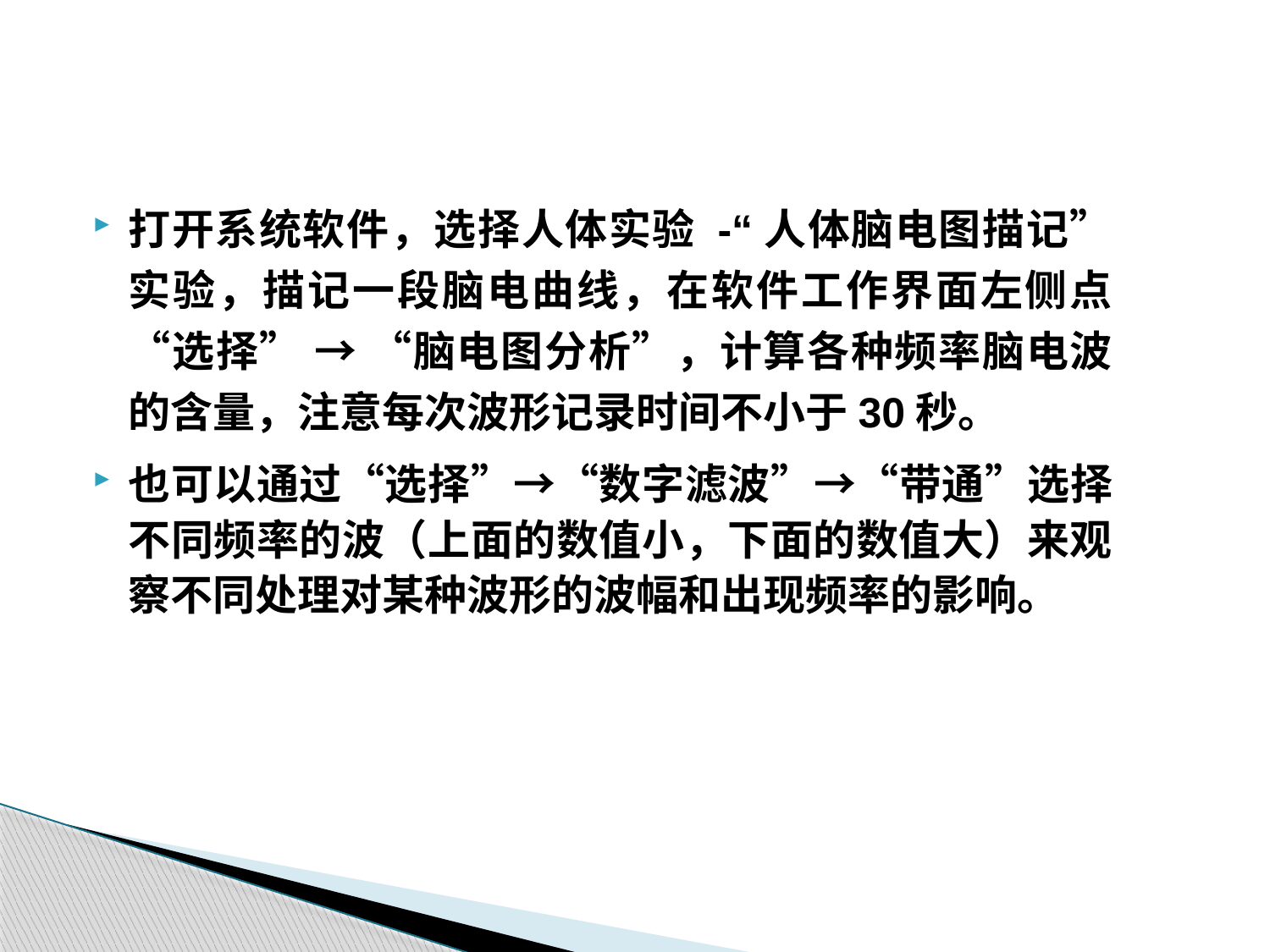

打开系统软件，选择人体实验 -“人体脑电图描记”实验，描记一段脑电曲线，在软件工作界面左侧点“选择” → “脑电图分析”，计算各种频率脑电波的含量，注意每次波形记录时间不小于30秒。
也可以通过“选择”→“数字滤波”→“带通”选择不同频率的波（上面的数值小，下面的数值大）来观察不同处理对某种波形的波幅和出现频率的影响。